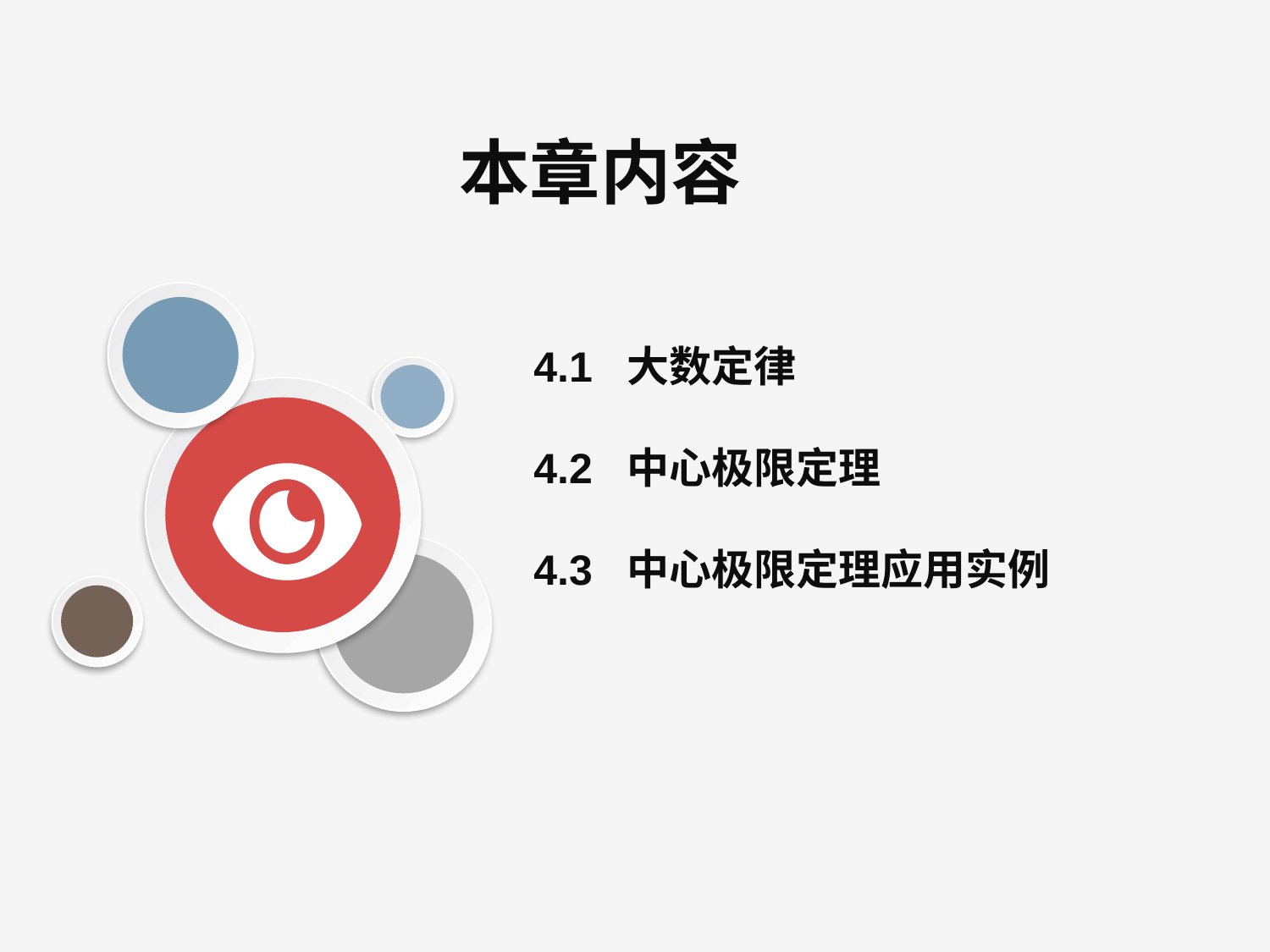

本章内容

4.1  大数定律
4.2  中心极限定理
4.3  中心极限定理应用实例